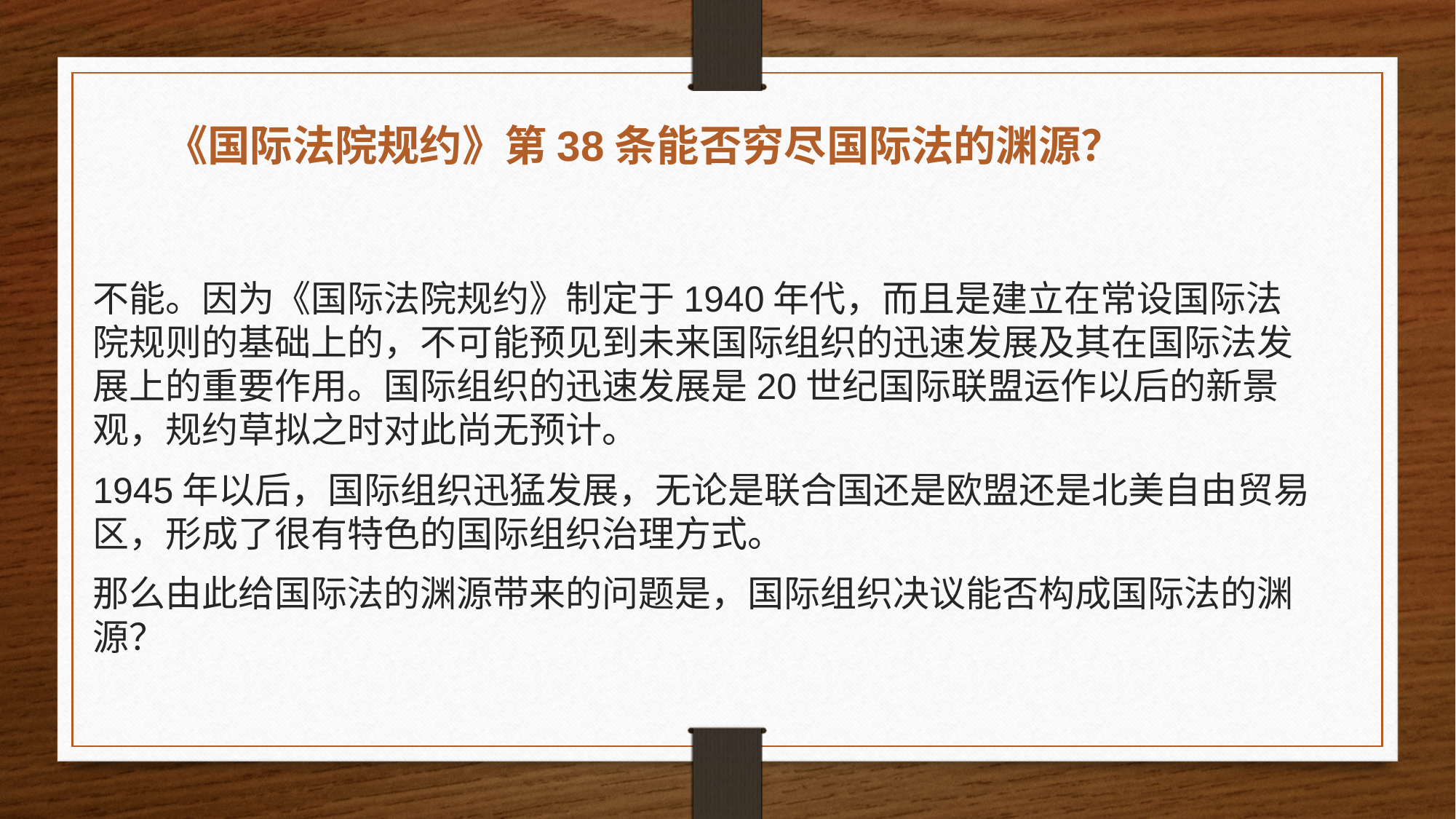

# 《国际法院规约》第38条能否穷尽国际法的渊源？

不能。因为《国际法院规约》制定于1940年代，而且是建立在常设国际法院规则的基础上的，不可能预见到未来国际组织的迅速发展及其在国际法发展上的重要作用。国际组织的迅速发展是20世纪国际联盟运作以后的新景观，规约草拟之时对此尚无预计。
1945年以后，国际组织迅猛发展，无论是联合国还是欧盟还是北美自由贸易区，形成了很有特色的国际组织治理方式。
那么由此给国际法的渊源带来的问题是，国际组织决议能否构成国际法的渊源？